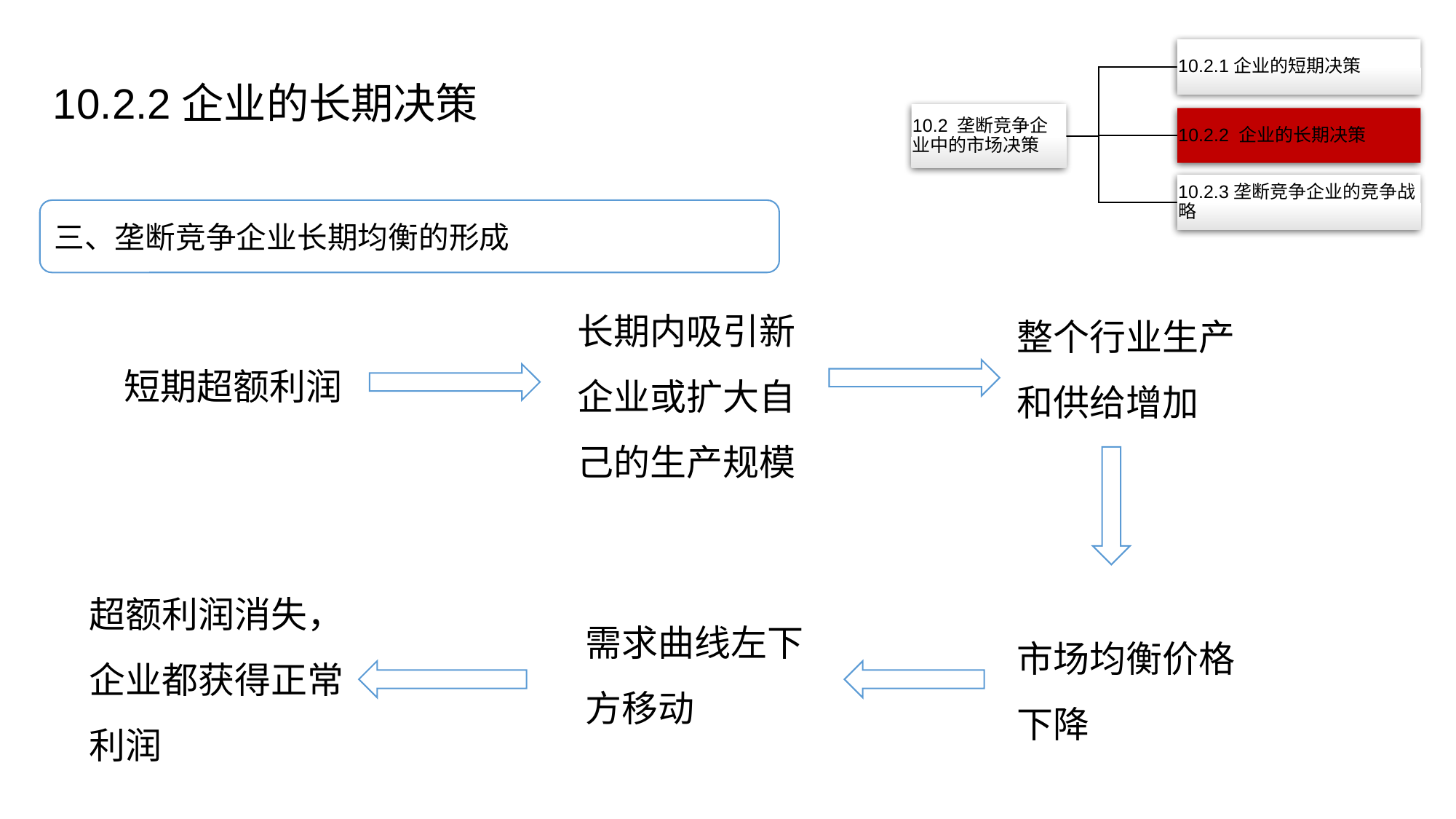

10.2 垄断竞争企业中的市场决策
10.2.1企业的短期决策
10.2.2 企业的长期决策
10.2.3垄断竞争企业的竞争战略
10.2.2企业的长期决策
三、垄断竞争企业长期均衡的形成
长期内吸引新企业或扩大自己的生产规模
整个行业生产和供给增加
短期超额利润

超额利润消失，企业都获得正常利润
需求曲线左下方移动
市场均衡价格下降